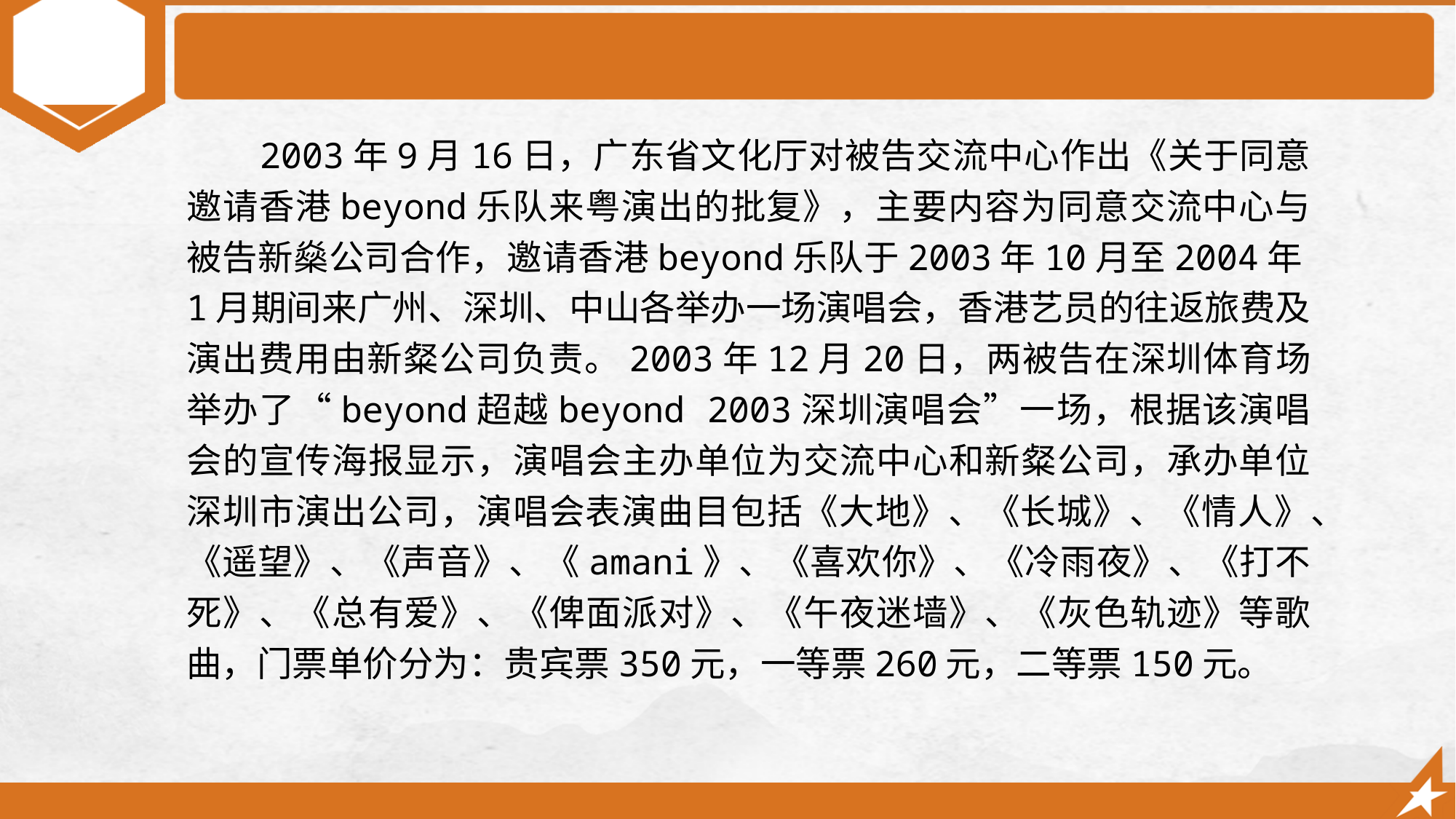

2003年9月16日，广东省文化厅对被告交流中心作出《关于同意邀请香港beyond乐队来粤演出的批复》，主要内容为同意交流中心与被告新燊公司合作，邀请香港beyond乐队于2003年10月至2004年1月期间来广州、深圳、中山各举办一场演唱会，香港艺员的往返旅费及演出费用由新粲公司负责。2003年12月20日，两被告在深圳体育场举办了“beyond超越beyond 2003深圳演唱会”一场，根据该演唱会的宣传海报显示，演唱会主办单位为交流中心和新粲公司，承办单位深圳市演出公司，演唱会表演曲目包括《大地》、《长城》、《情人》、《遥望》、《声音》、《amani》、《喜欢你》、《冷雨夜》、《打不死》、《总有爱》、《俾面派对》、《午夜迷墙》、《灰色轨迹》等歌曲，门票单价分为：贵宾票350元，一等票260元，二等票150元。